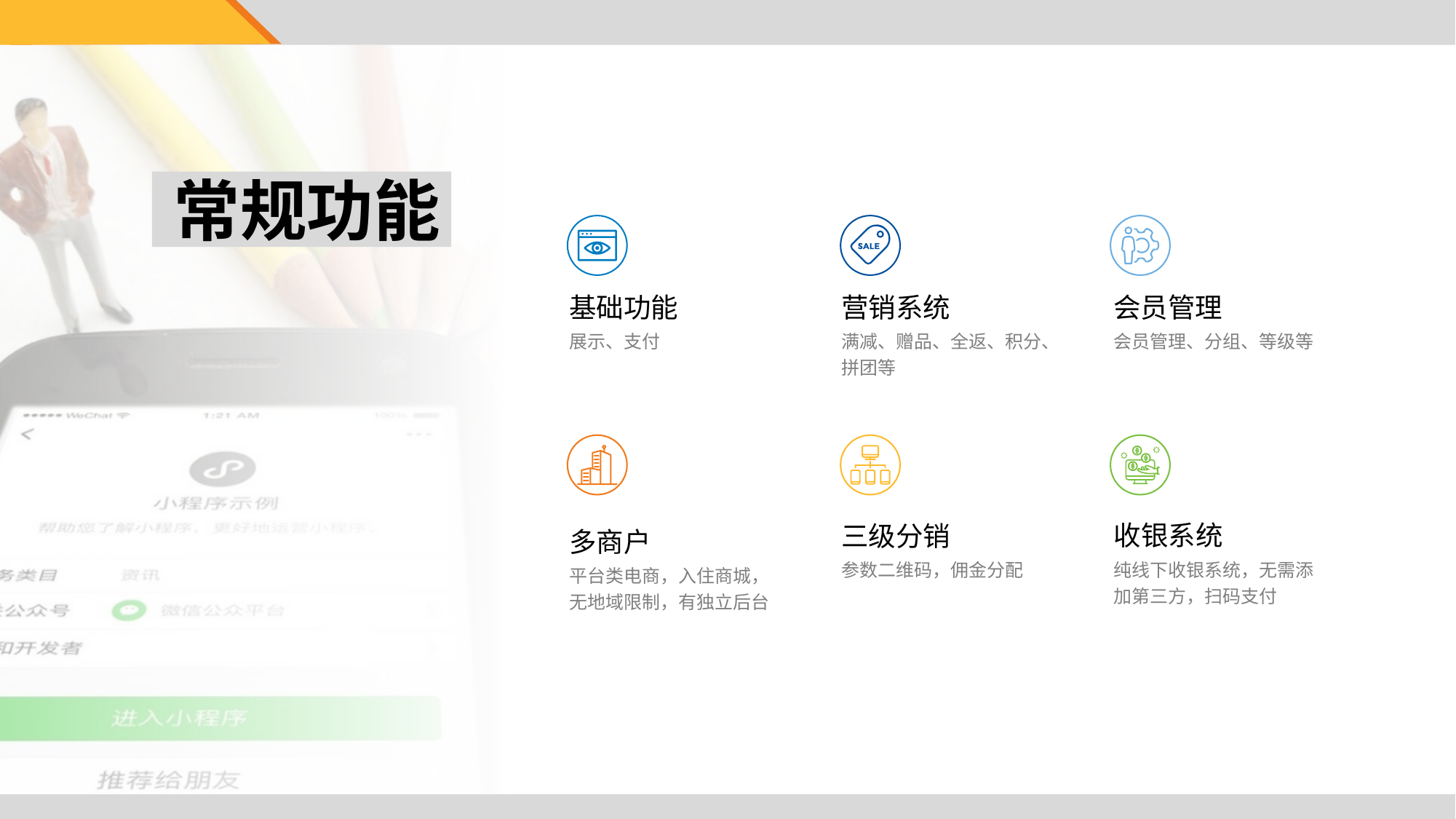

常规功能

营销系统
满减、赠品、全返、积分、拼团等
基础功能
展示、支付
会员管理
会员管理、分组、等级等

收银系统
纯线下收银系统，无需添加第三方，扫码支付
三级分销
参数二维码，佣金分配
多商户
平台类电商，入住商城，无地域限制，有独立后台